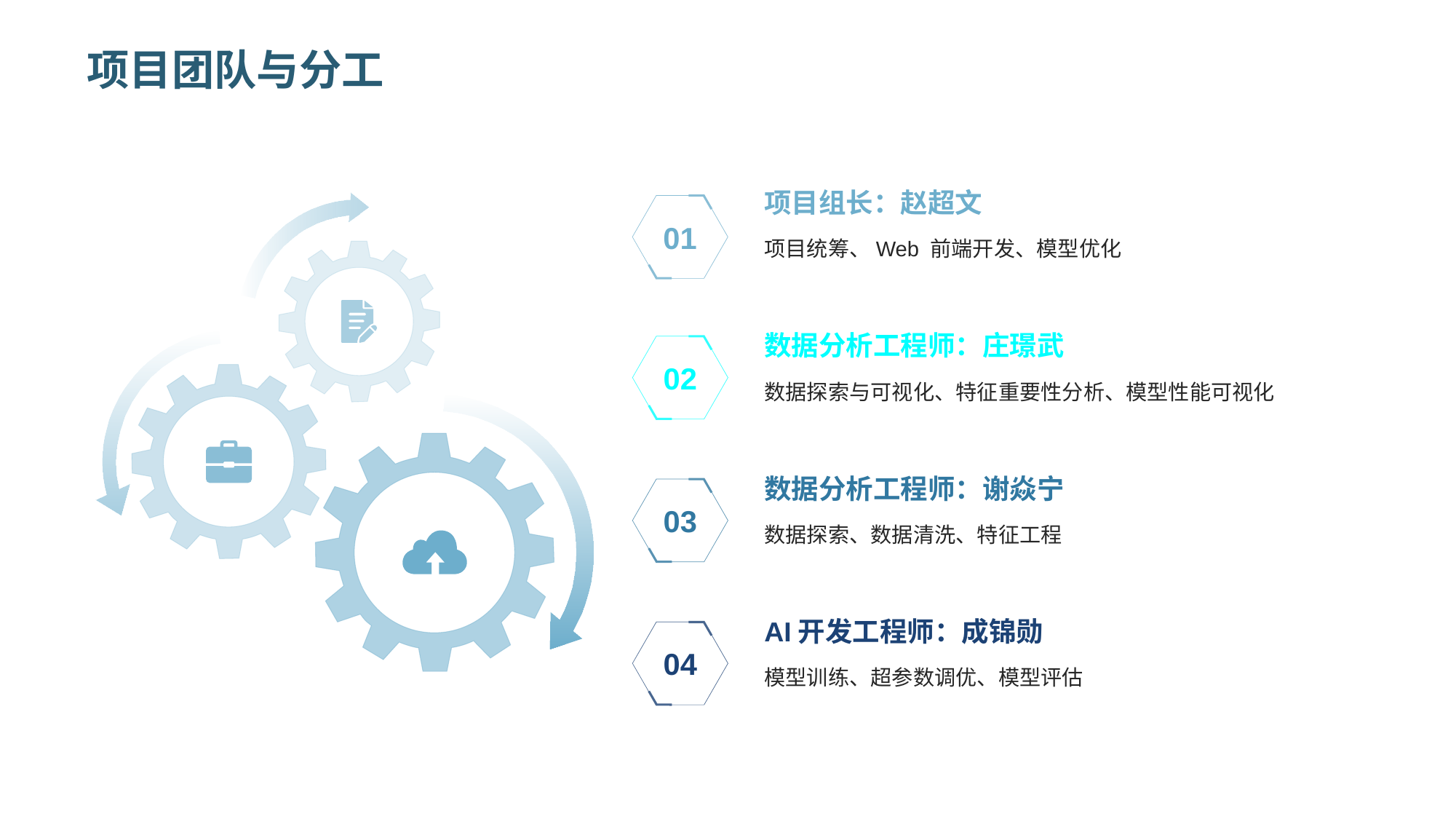

项目团队与分工
项目组长：赵超文

01
项目统筹、Web 前端开发、模型优化

数据分析工程师：庄璟武
02

数据探索与可视化、特征重要性分析、模型性能可视化

数据分析工程师：谢焱宁
03
数据探索、数据清洗、特征工程

AI开发工程师：成锦勋
04
模型训练、超参数调优、模型评估